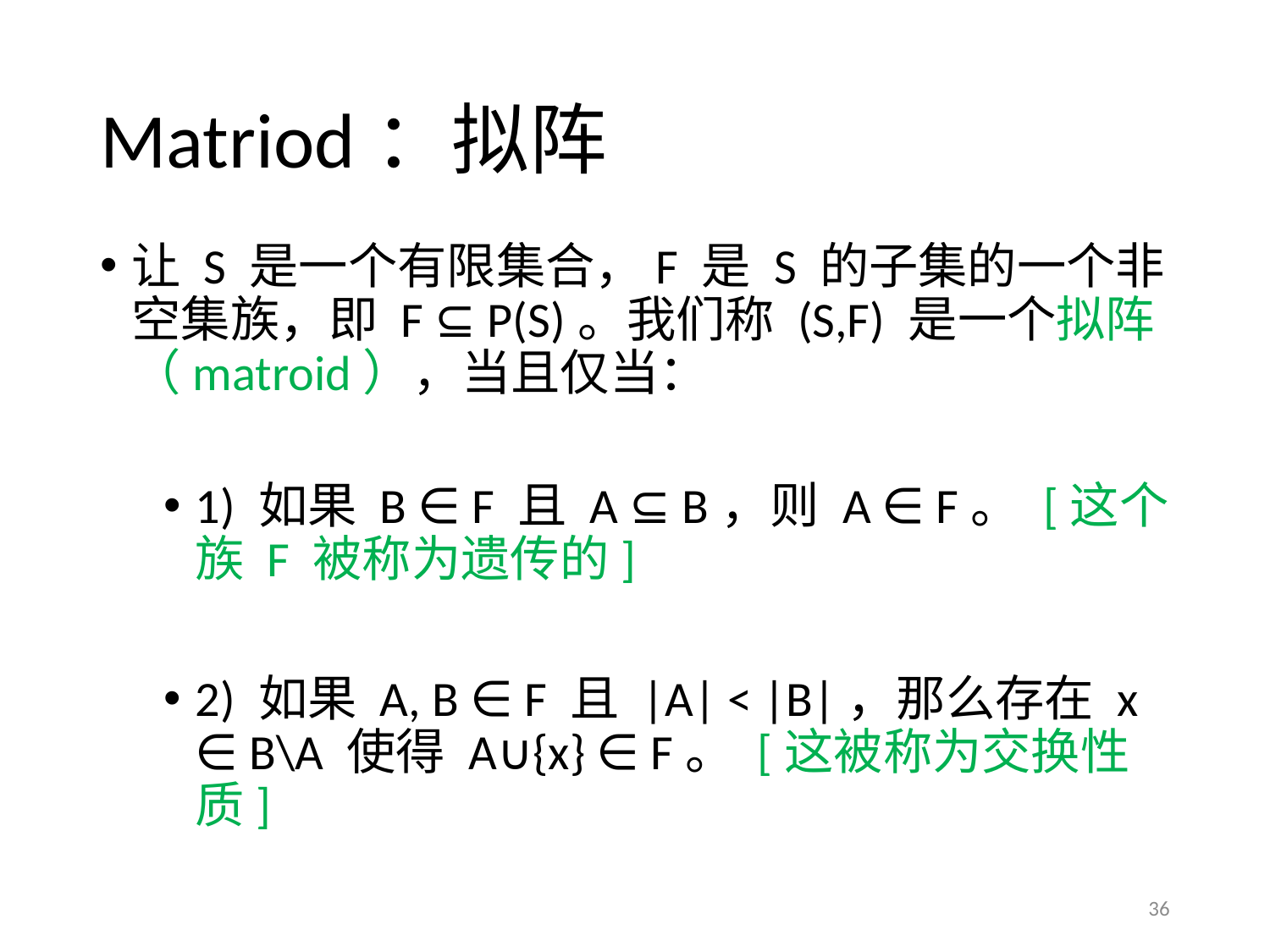

# Matriod：拟阵
让 S 是一个有限集合，F 是 S 的子集的一个非空集族，即 F ⊆ P(S)。我们称 (S,F) 是一个拟阵（matroid），当且仅当：

1) 如果 B ∈ F 且 A ⊆ B，则 A ∈ F。 [这个族 F 被称为遗传的]

2) 如果 A, B ∈ F 且 |A| < |B|，那么存在 x ∈ B\A 使得 A∪{x} ∈ F。 [这被称为交换性质]
36